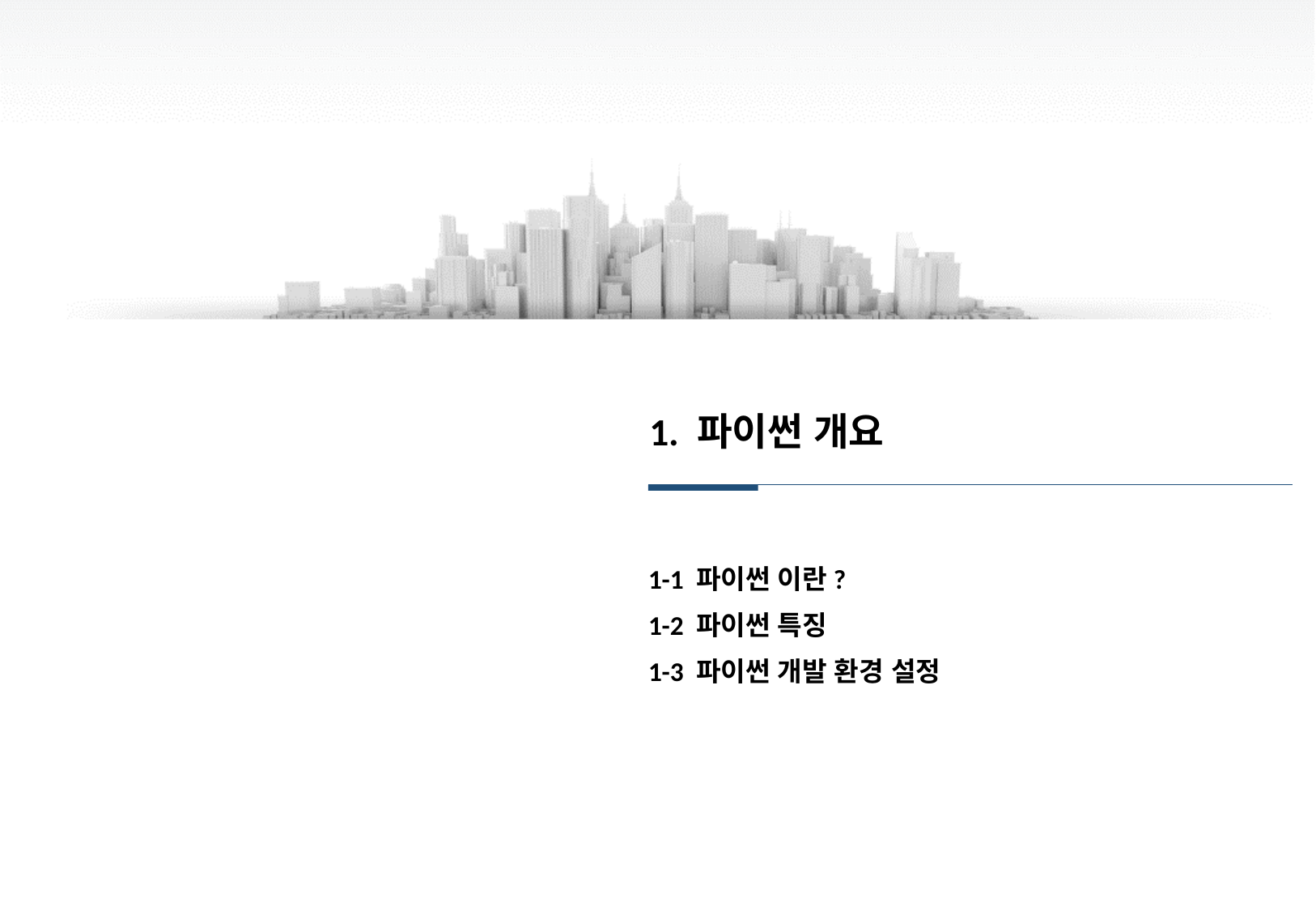

1. 파이썬 개요
1-1 파이썬 이란?
1-2 파이썬 특징
1-3 파이썬 개발 환경 설정